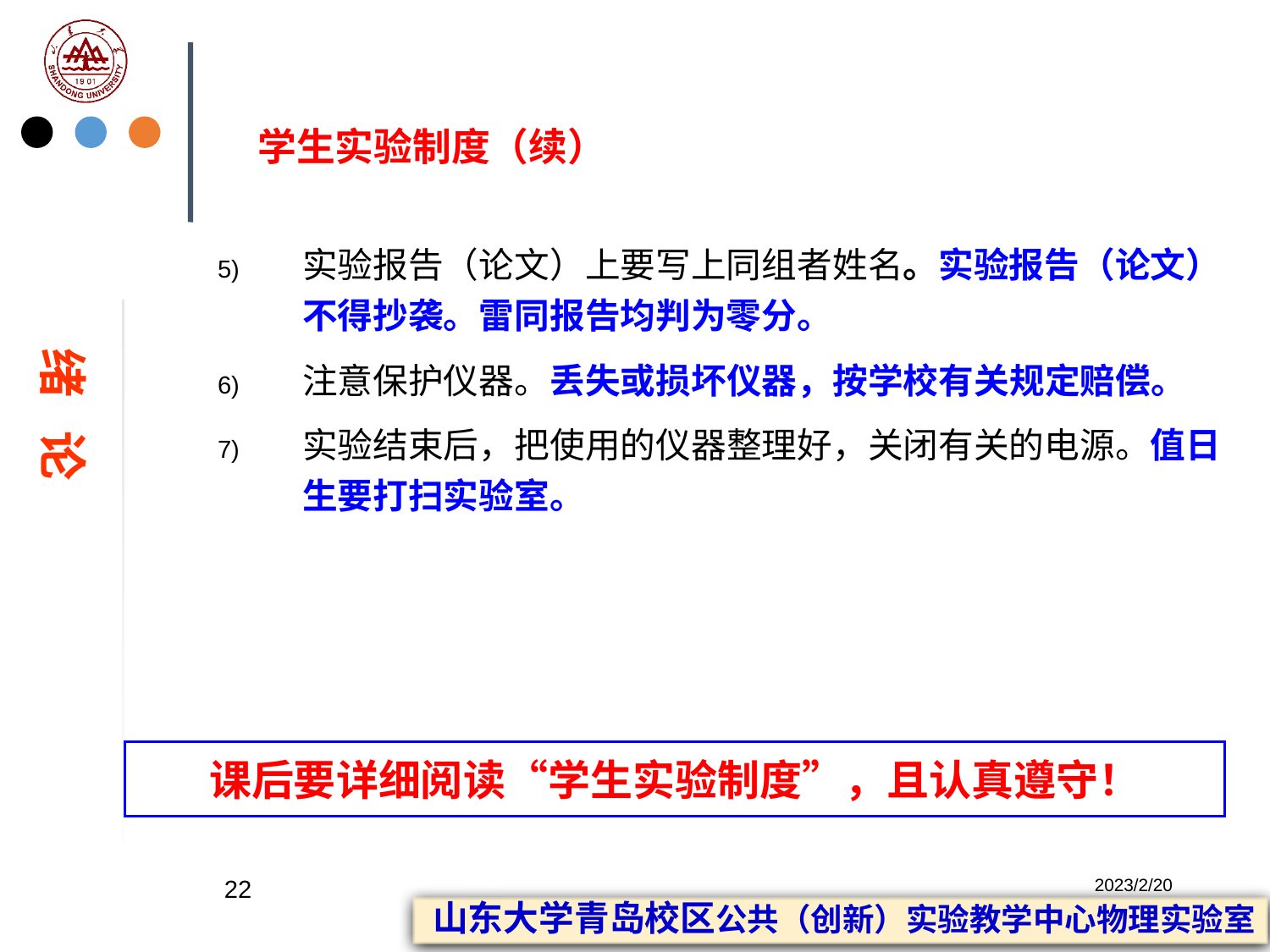

# 学生实验制度（续）
实验报告（论文）上要写上同组者姓名。实验报告（论文）不得抄袭。雷同报告均判为零分。
注意保护仪器。丢失或损坏仪器，按学校有关规定赔偿。
实验结束后，把使用的仪器整理好，关闭有关的电源。值日生要打扫实验室。
绪   论
课后要详细阅读“学生实验制度”，且认真遵守！
22
2023/2/20